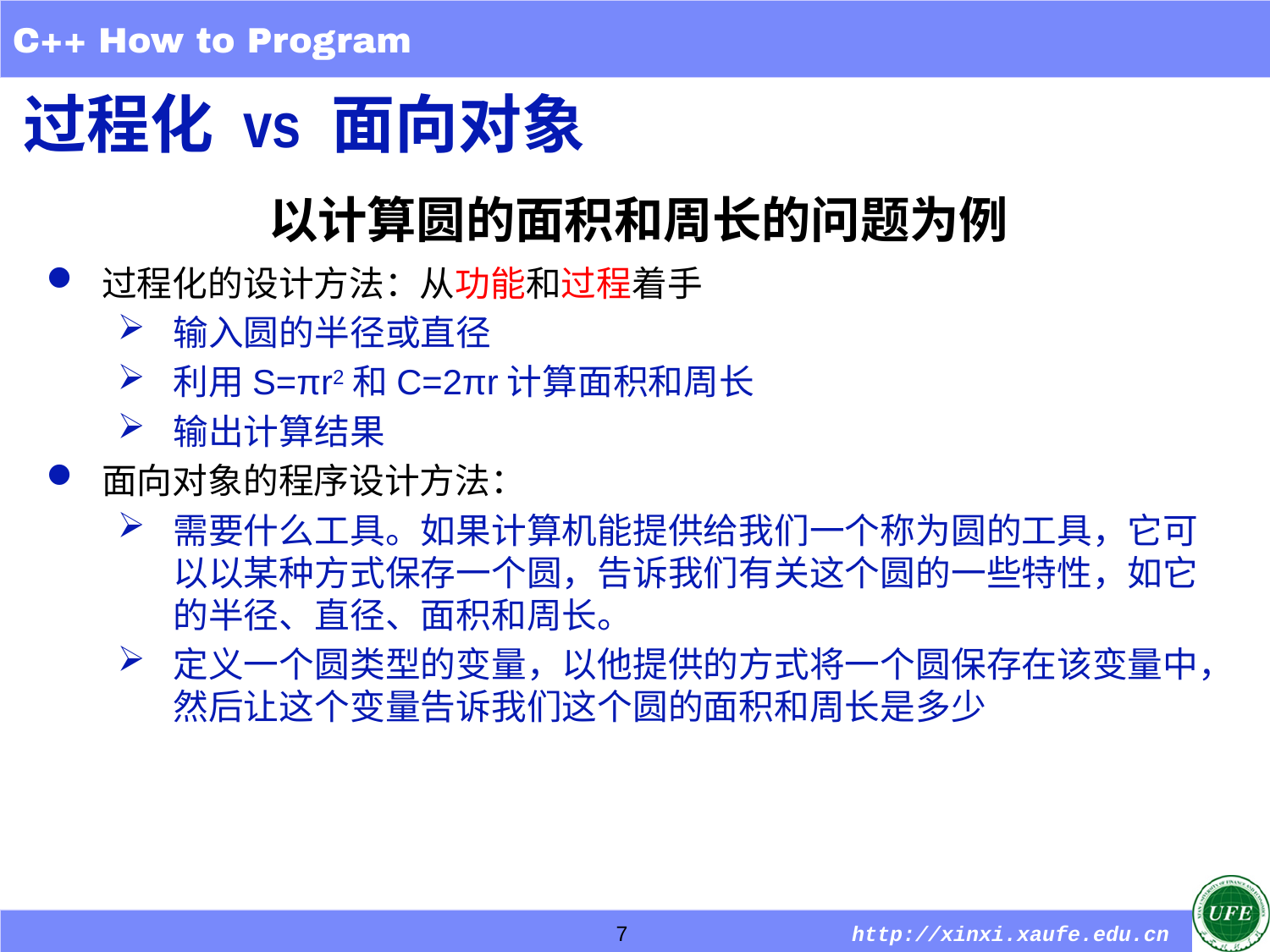

# 过程化 vs 面向对象
以计算圆的面积和周长的问题为例
过程化的设计方法：从功能和过程着手
输入圆的半径或直径
利用S=πr2和C=2πr计算面积和周长
输出计算结果
面向对象的程序设计方法：
需要什么工具。如果计算机能提供给我们一个称为圆的工具，它可以以某种方式保存一个圆，告诉我们有关这个圆的一些特性，如它的半径、直径、面积和周长。
定义一个圆类型的变量，以他提供的方式将一个圆保存在该变量中，然后让这个变量告诉我们这个圆的面积和周长是多少
7